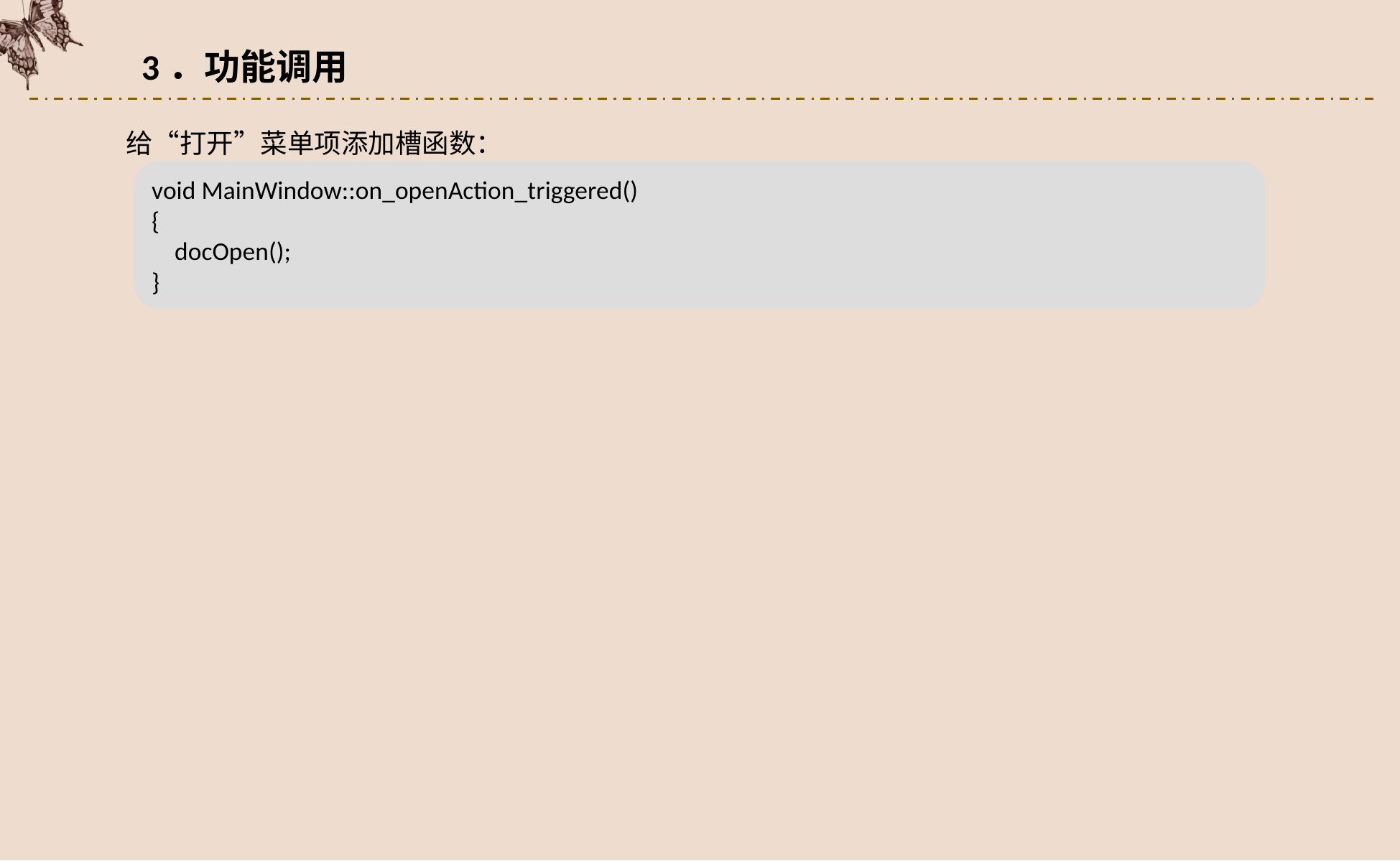

3．功能调用
给“打开”菜单项添加槽函数：
void MainWindow::on_openAction_triggered()
{
    docOpen();
}